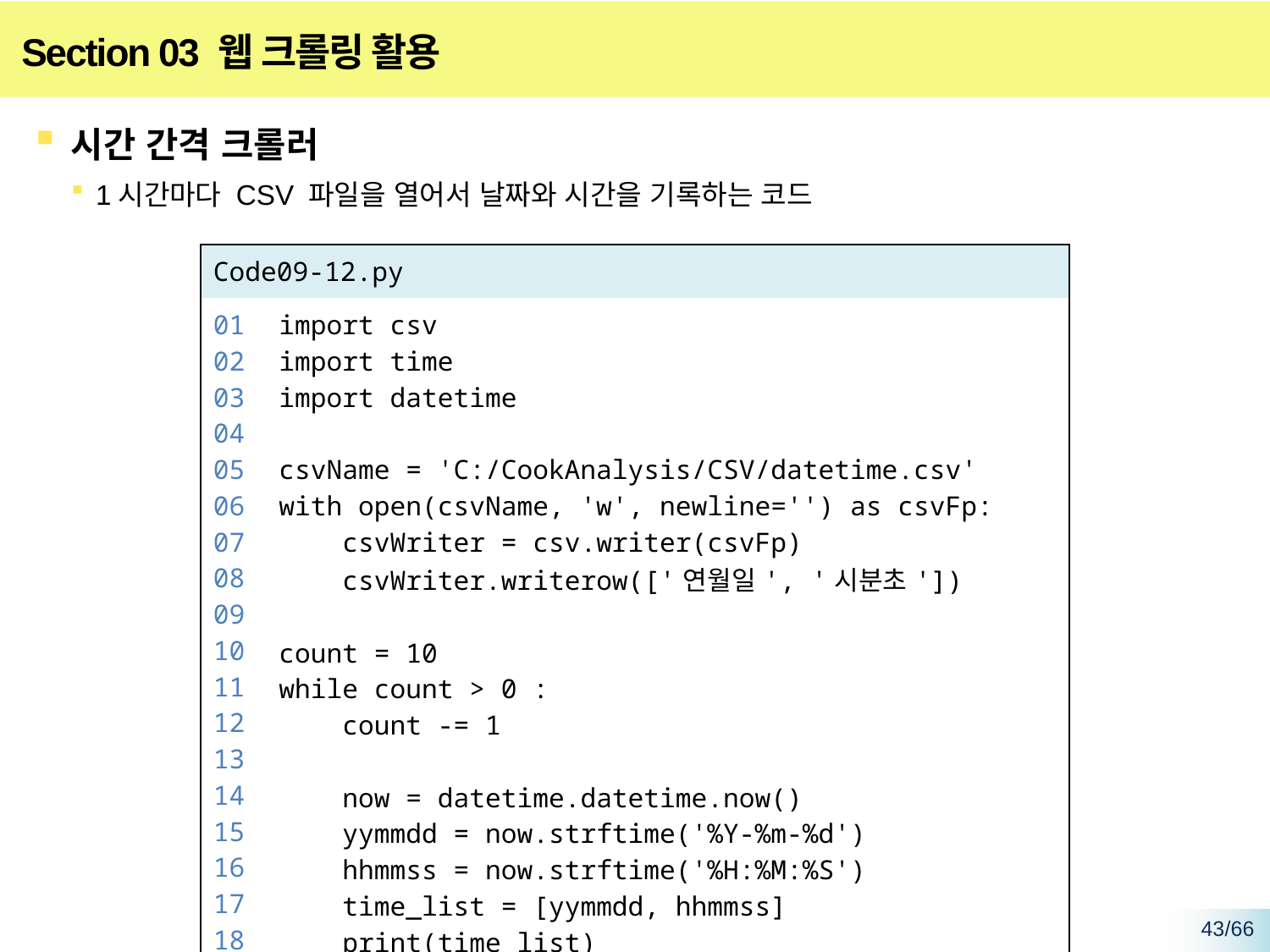

# Section 03 웹 크롤링 활용
시간 간격 크롤러
1시간마다 CSV 파일을 열어서 날짜와 시간을 기록하는 코드
| Code09-12.py |  |
| --- | --- |
| 01 02 03 04 05 06 07 08 09 10 11 12 13 14 15 16 17 18 | import csv import time import datetime csvName = 'C:/CookAnalysis/CSV/datetime.csv' with open(csvName, 'w', newline='') as csvFp: csvWriter = csv.writer(csvFp) csvWriter.writerow(['연월일', '시분초']) count = 10 while count > 0 : count -= 1 now = datetime.datetime.now() yymmdd = now.strftime('%Y-%m-%d') hhmmss = now.strftime('%H:%M:%S') time\_list = [yymmdd, hhmmss] print(time\_list) |